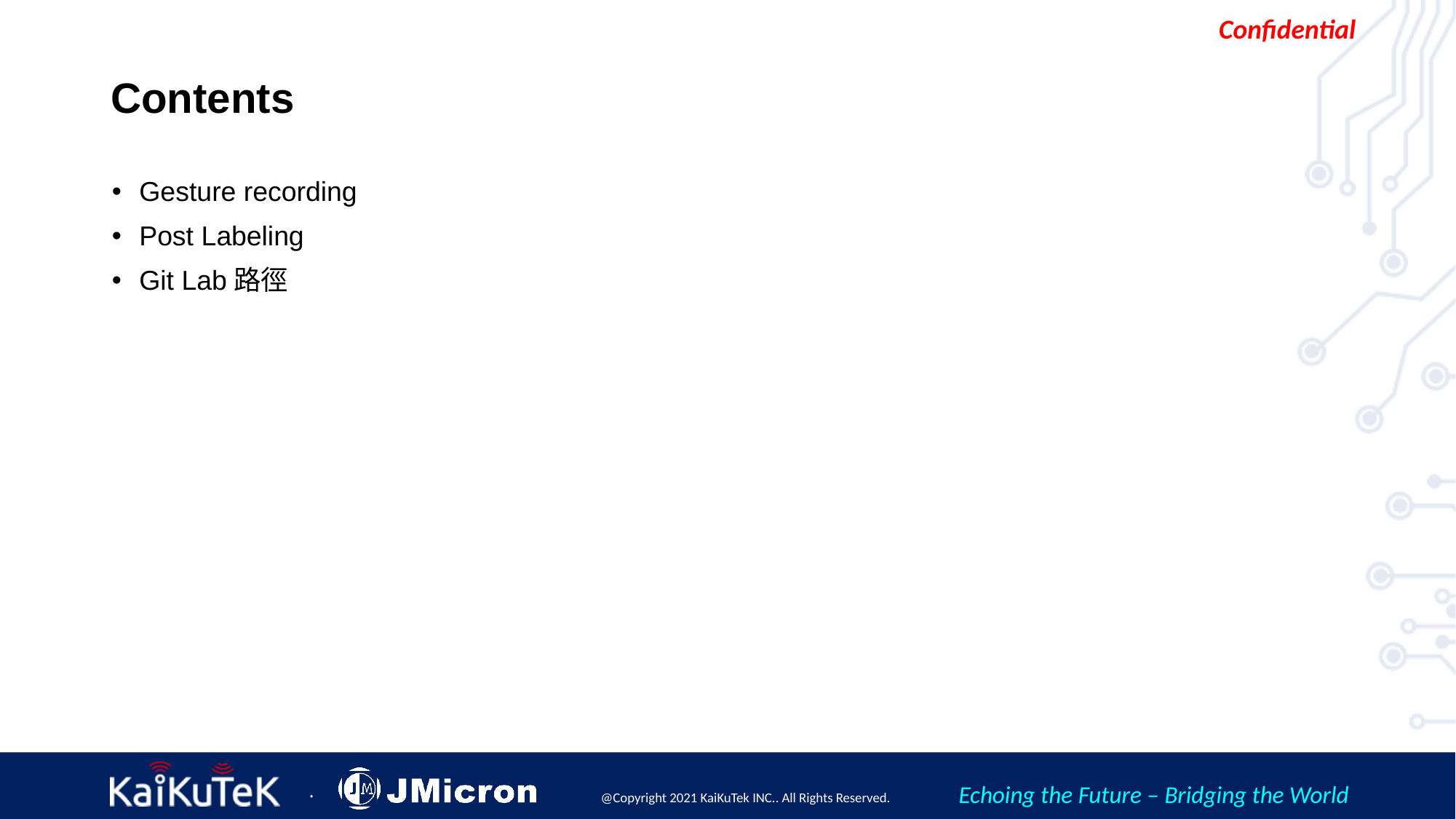

# Contents
Gesture recording
Post Labeling
Git Lab路徑